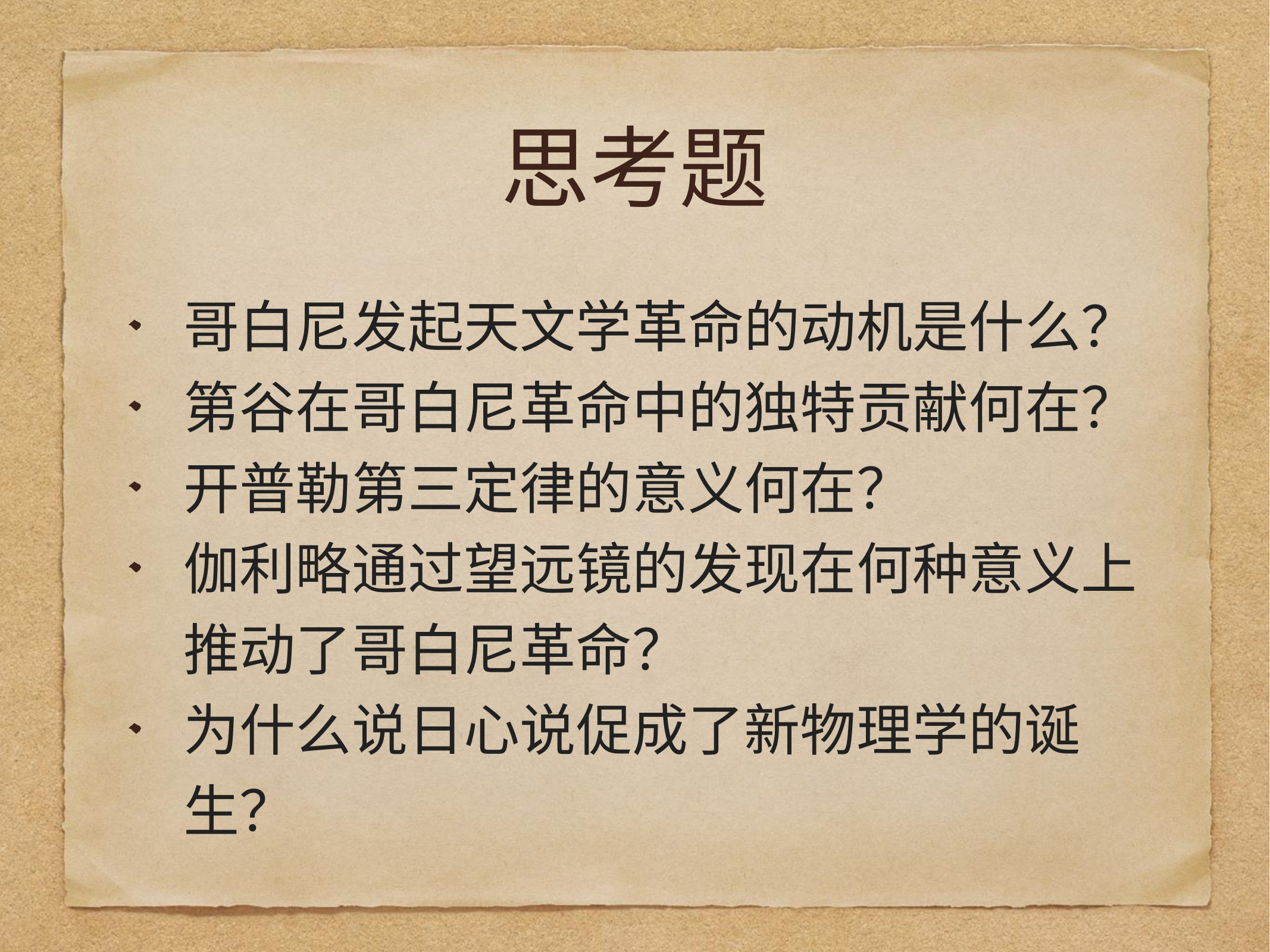

# 思考题
哥白尼发起天文学革命的动机是什么？
第谷在哥白尼革命中的独特贡献何在？
开普勒第三定律的意义何在？
伽利略通过望远镜的发现在何种意义上推动了哥白尼革命？
为什么说日心说促成了新物理学的诞生？